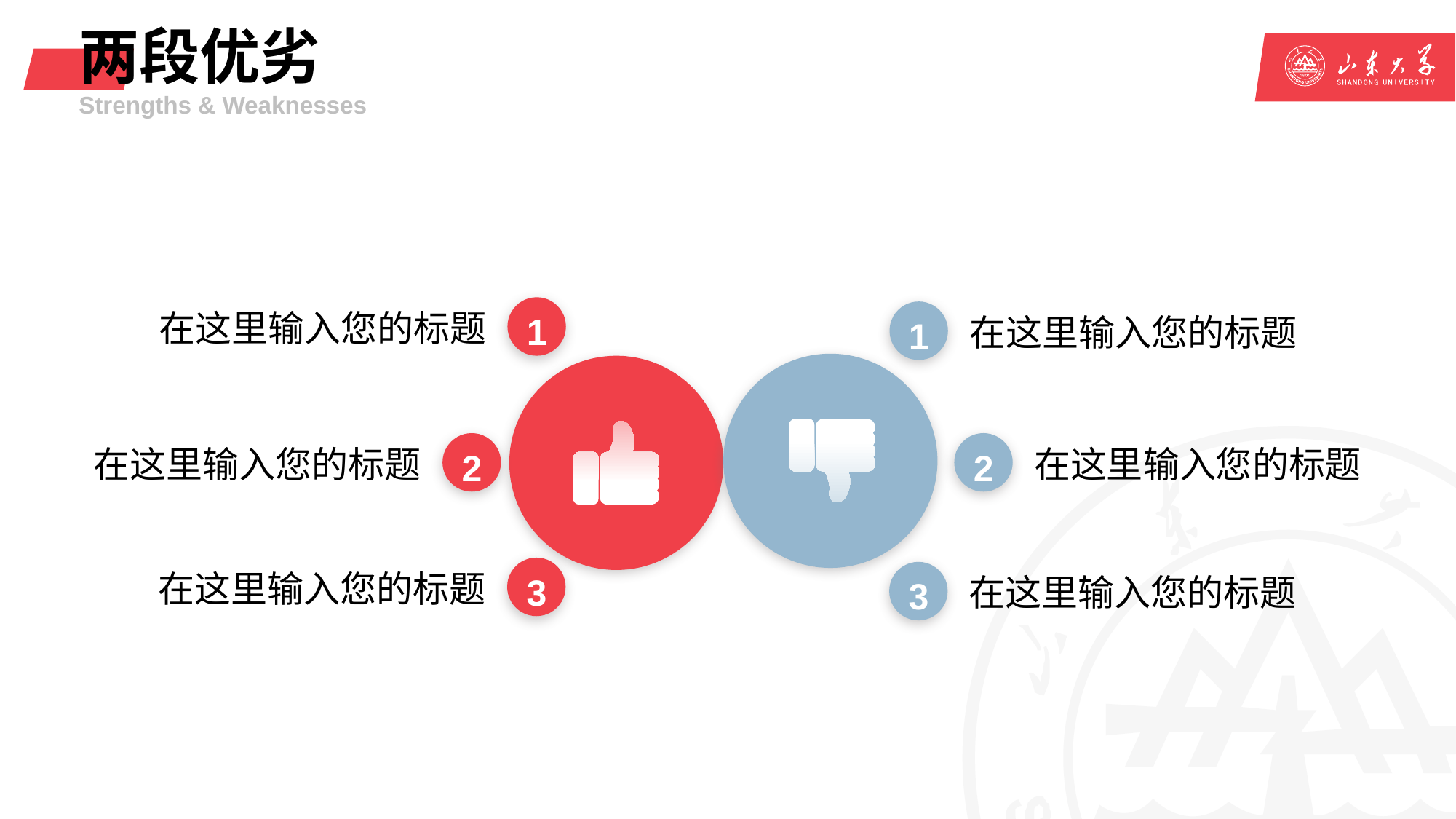

# 两段优劣
Strengths & Weaknesses
在这里输入您的标题
1
在这里输入您的标题
1

在这里输入您的标题
2
在这里输入您的标题
2
在这里输入您的标题
3
在这里输入您的标题
3